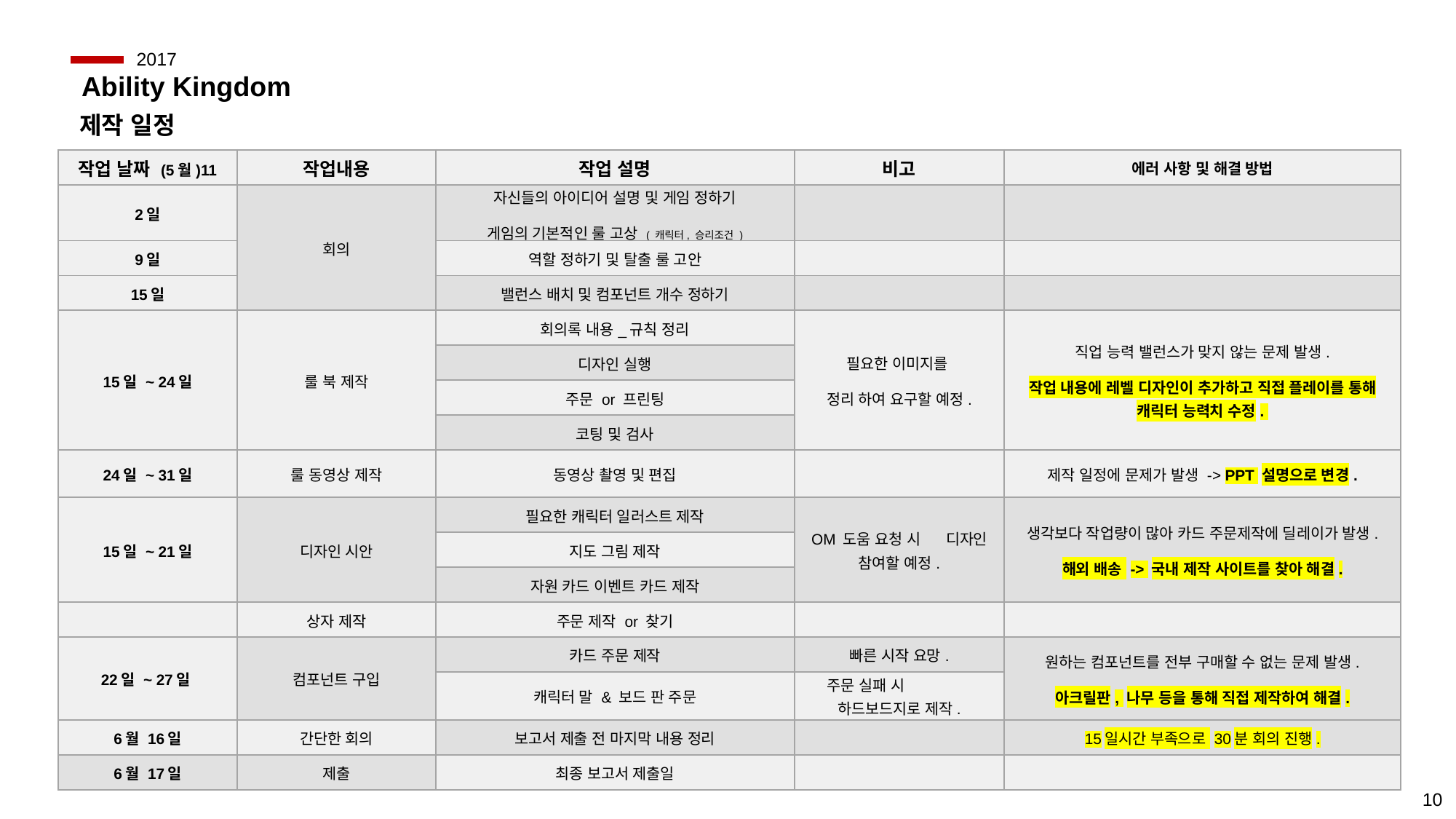

2017

Ability Kingdom
제작 일정
| 작업 날짜 (5월)11 | 작업내용 | 작업 설명 | 비고 | 에러 사항 및 해결 방법 |
| --- | --- | --- | --- | --- |
| 2일 | 회의 | 자신들의 아이디어 설명 및 게임 정하기 게임의 기본적인 룰 고상 ( 캐릭터, 승리조건 ) |  |  |
| 9일 |  | 역할 정하기 및 탈출 룰 고안 |  |  |
| 15일 |  | 밸런스 배치 및 컴포넌트 개수 정하기 |  |  |
| 15일 ~ 24일 | 룰 북 제작 | 회의록 내용\_규칙 정리 | 필요한 이미지를 정리 하여 요구할 예정. | 직업 능력 밸런스가 맞지 않는 문제 발생. 작업 내용에 레벨 디자인이 추가하고 직접 플레이를 통해 캐릭터 능력치 수정. |
|  |  | 디자인 실행 |  |  |
|  |  | 주문 or 프린팅 |  |  |
|  |  | 코팅 및 검사 |  |  |
| 24일 ~ 31일 | 룰 동영상 제작 | 동영상 촬영 및 편집 |  | 제작 일정에 문제가 발생 -> PPT 설명으로 변경. |
| 15일 ~ 21일 | 디자인 시안 | 필요한 캐릭터 일러스트 제작 | OM 도움 요청 시 디자인 참여할 예정. | 생각보다 작업량이 많아 카드 주문제작에 딜레이가 발생. 해외 배송 -> 국내 제작 사이트를 찾아 해결. |
|  |  | 지도 그림 제작 |  |  |
|  |  | 자원 카드 이벤트 카드 제작 |  |  |
|  | 상자 제작 | 주문 제작 or 찾기 |  |  |
| 22일 ~ 27일 | 컴포넌트 구입 | 카드 주문 제작 | 빠른 시작 요망. | 원하는 컴포넌트를 전부 구매할 수 없는 문제 발생. 아크릴판, 나무 등을 통해 직접 제작하여 해결. |
|  |  | 캐릭터 말 & 보드 판 주문 | 주문 실패 시 하드보드지로 제작. |  |
| 6월 16일 | 간단한 회의 | 보고서 제출 전 마지막 내용 정리 |  | 15일시간 부족으로 30분 회의 진행. |
| 6월 17일 | 제출 | 최종 보고서 제출일 |  |  |
10